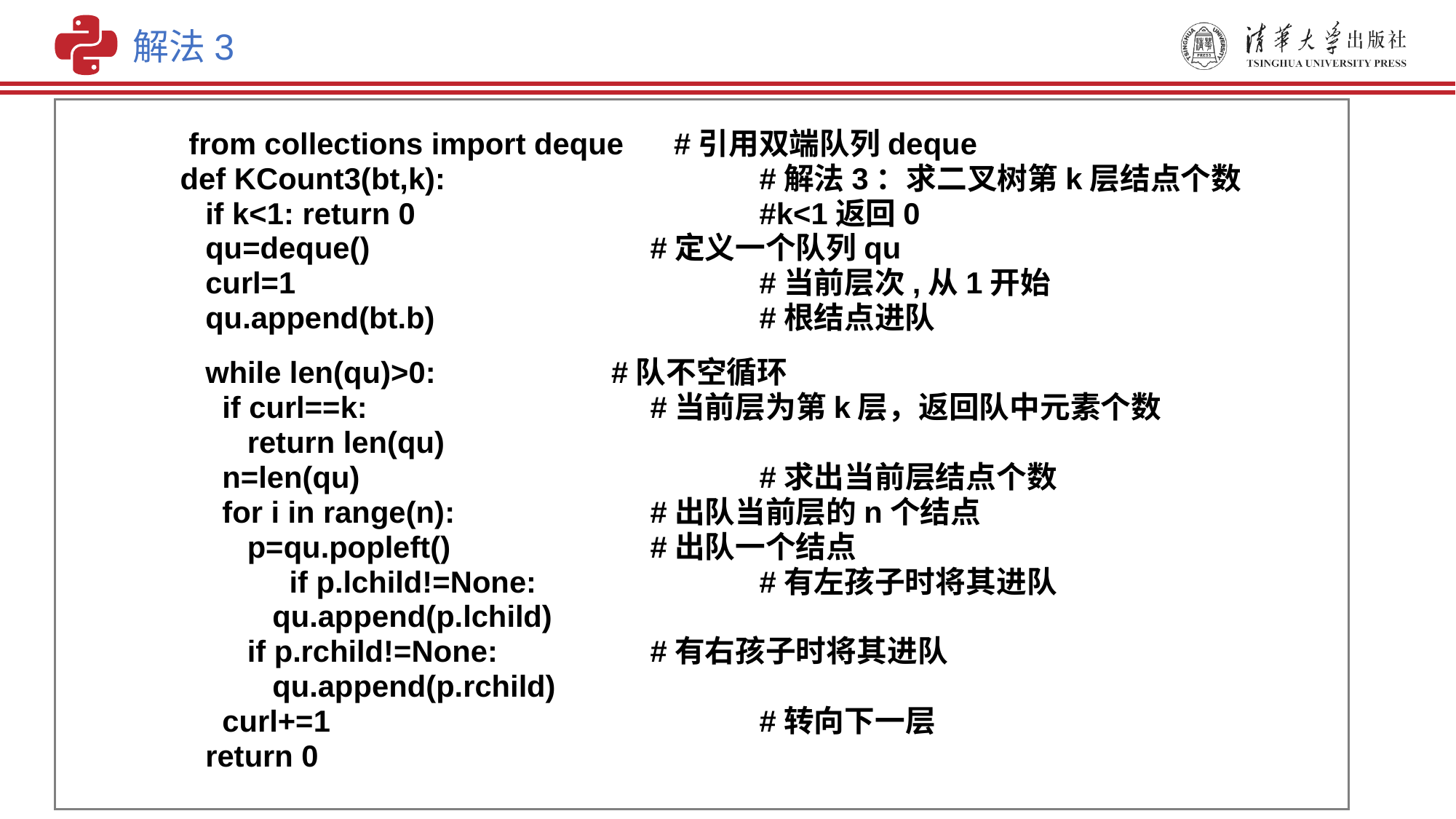

解法3

 from collections import deque      #引用双端队列deque
def KCount3(bt,k):			    #解法3：求二叉树第k层结点个数
   if k<1: return 0			    #k<1返回0
   qu=deque()                   	    #定义一个队列qu
   curl=1			    	    #当前层次,从1开始
   qu.append(bt.b)			    #根结点进队
   while len(qu)>0:                     #队不空循环
     if curl==k:			    #当前层为第k层，返回队中元素个数
        return len(qu)
     n=len(qu)				    #求出当前层结点个数
     for i in range(n):		    #出队当前层的n个结点
        p=qu.popleft()		    #出队一个结点
       	if p.lchild!=None:		    #有左孩子时将其进队
           qu.append(p.lchild)
        if p.rchild!=None:		    #有右孩子时将其进队
           qu.append(p.rchild)
     curl+=1				    #转向下一层
   return 0